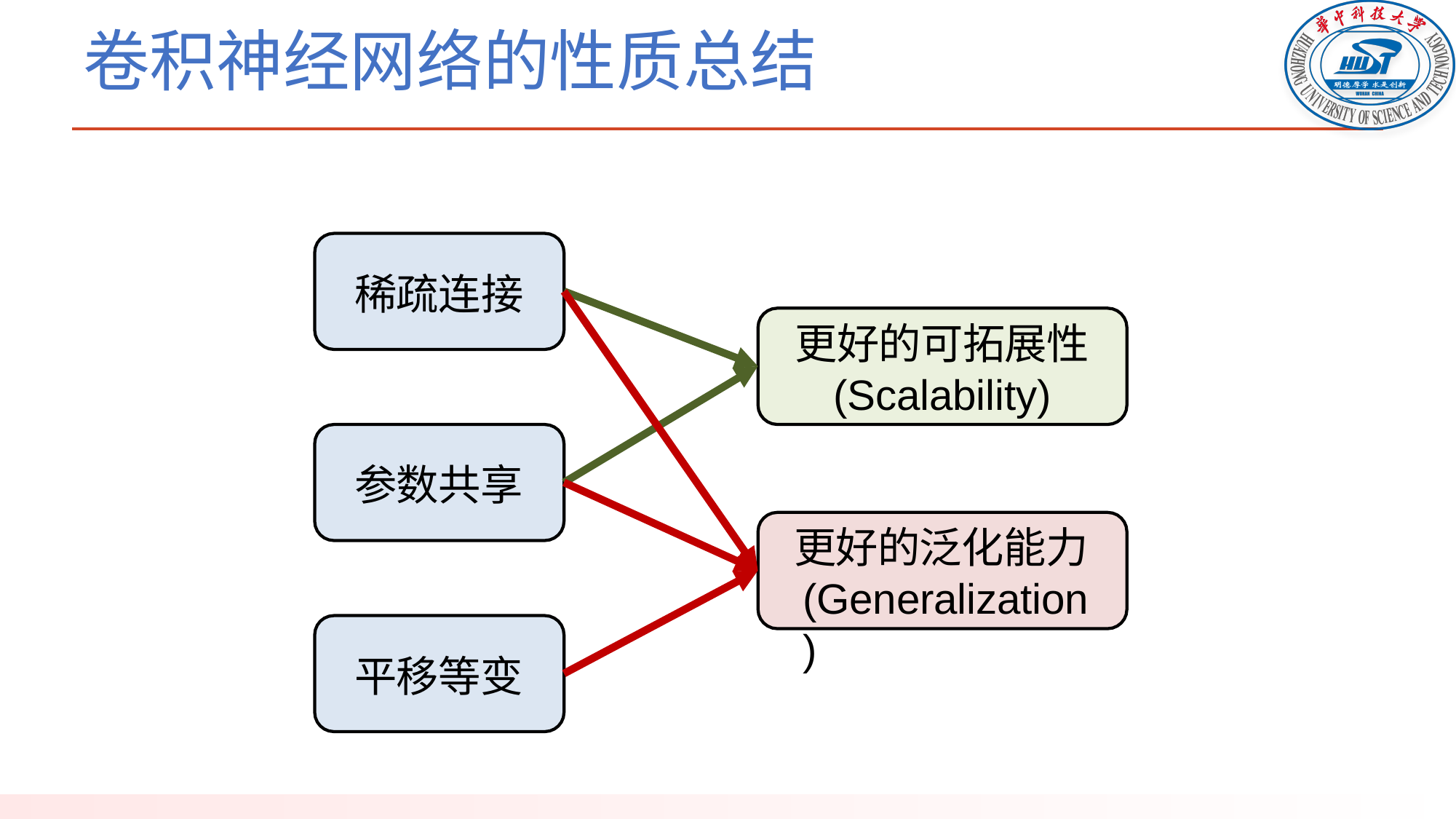

# 卷积神经网络的性质总结

稀疏连接

更好的可拓展性
(Scalability)

参数共享

更好的泛化能力
(Generalization)

平移等变